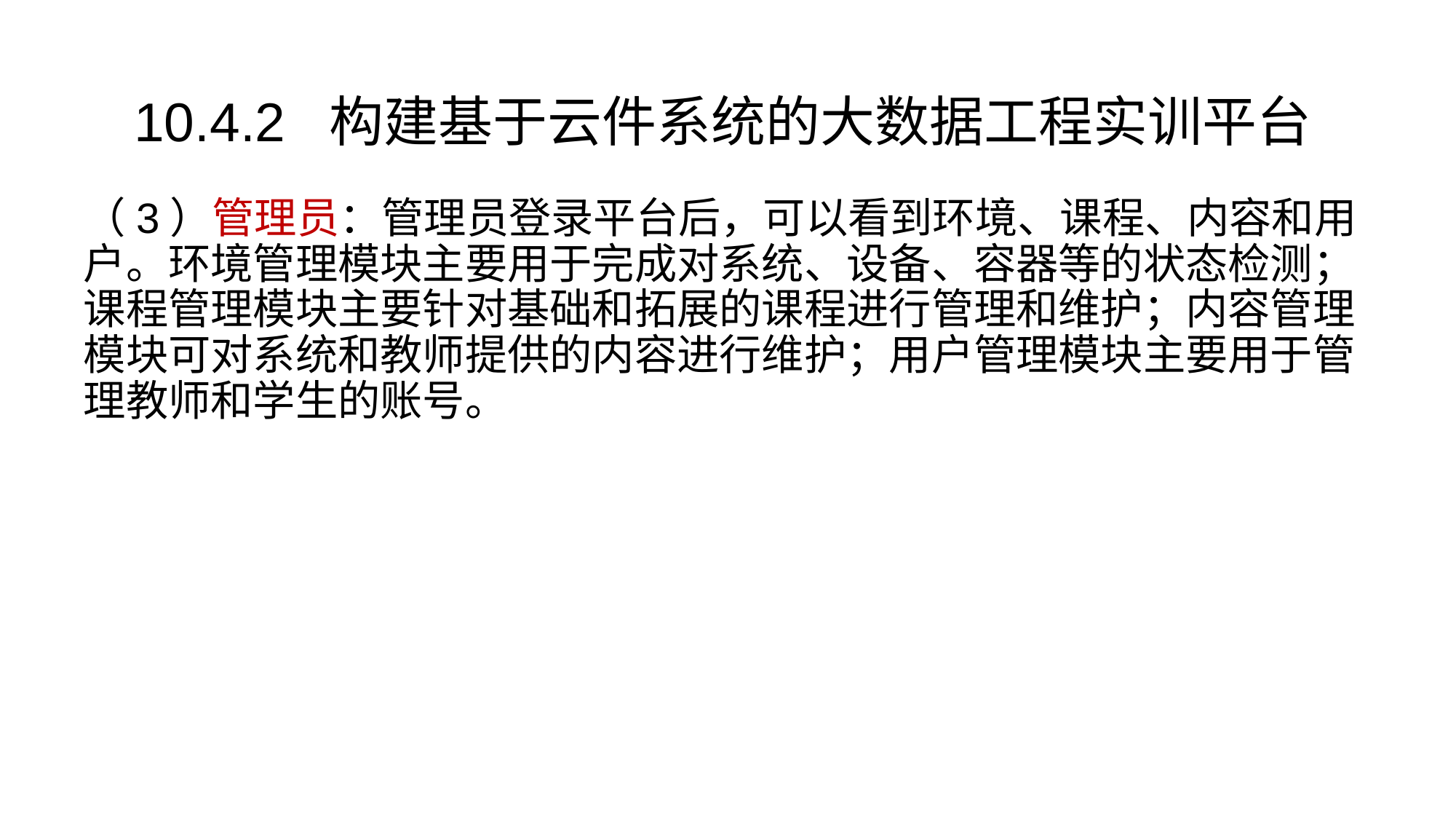

10.4.2  构建基于云件系统的大数据工程实训平台
（3）管理员：管理员登录平台后，可以看到环境、课程、内容和用户。环境管理模块主要用于完成对系统、设备、容器等的状态检测；课程管理模块主要针对基础和拓展的课程进行管理和维护；内容管理模块可对系统和教师提供的内容进行维护；用户管理模块主要用于管理教师和学生的账号。